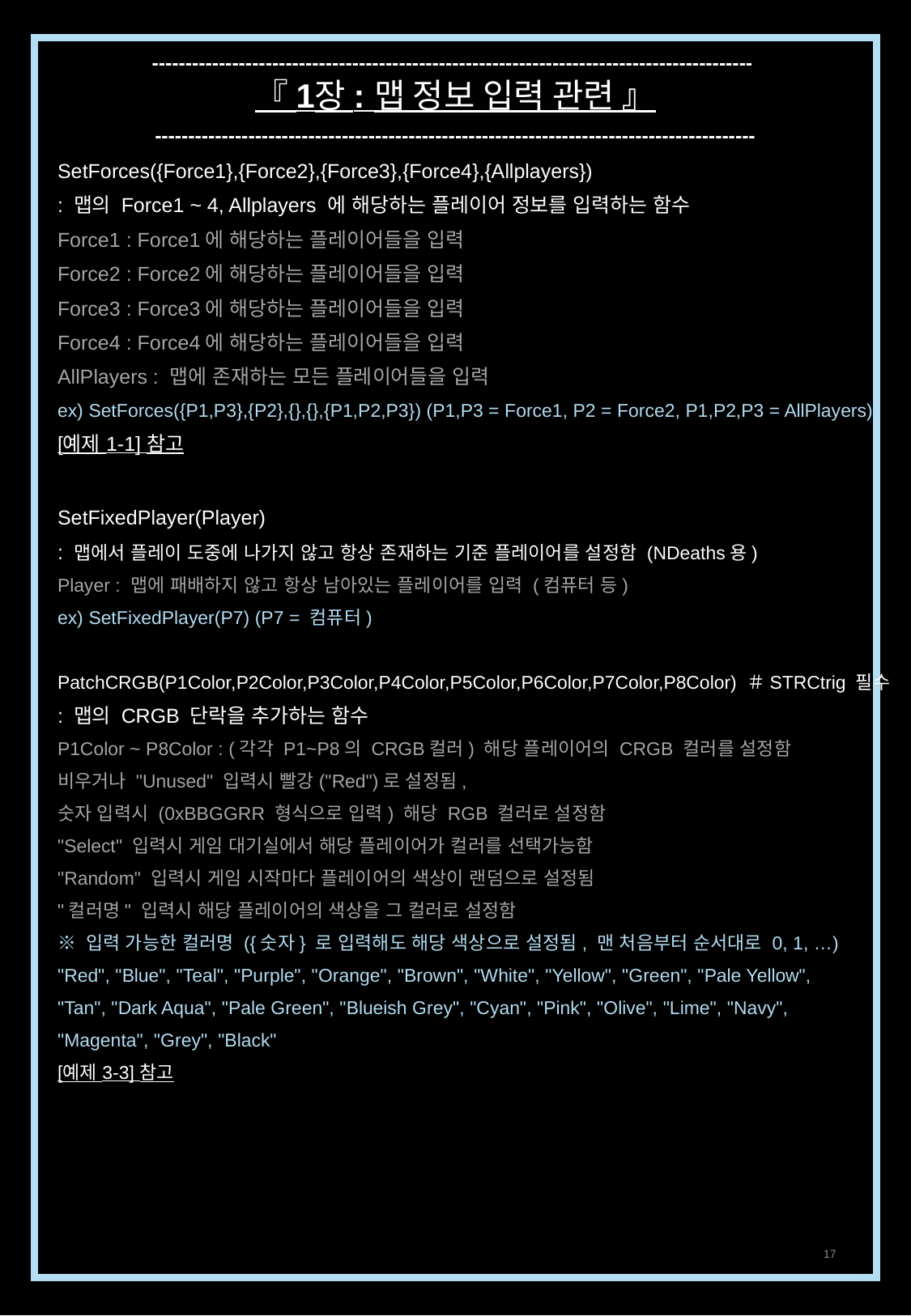

------------------------------------------------------------------------------------------
『 1장 : 맵 정보 입력 관련 』
------------------------------------------------------------------------------------------
SetForces({Force1},{Force2},{Force3},{Force4},{Allplayers})
: 맵의 Force1 ~ 4, Allplayers 에 해당하는 플레이어 정보를 입력하는 함수
Force1 : Force1에 해당하는 플레이어들을 입력
Force2 : Force2에 해당하는 플레이어들을 입력
Force3 : Force3에 해당하는 플레이어들을 입력
Force4 : Force4에 해당하는 플레이어들을 입력
AllPlayers : 맵에 존재하는 모든 플레이어들을 입력
ex) SetForces({P1,P3},{P2},{},{},{P1,P2,P3}) (P1,P3 = Force1, P2 = Force2, P1,P2,P3 = AllPlayers)
[예제 1-1] 참고

SetFixedPlayer(Player)
: 맵에서 플레이 도중에 나가지 않고 항상 존재하는 기준 플레이어를 설정함 (NDeaths용)
Player : 맵에 패배하지 않고 항상 남아있는 플레이어를 입력 (컴퓨터 등)
ex) SetFixedPlayer(P7) (P7 = 컴퓨터)

PatchCRGB(P1Color,P2Color,P3Color,P4Color,P5Color,P6Color,P7Color,P8Color) ＃STRCtrig 필수
: 맵의 CRGB 단락을 추가하는 함수
P1Color ~ P8Color : (각각 P1~P8의 CRGB컬러) 해당 플레이어의 CRGB 컬러를 설정함
비우거나 "Unused" 입력시 빨강("Red")로 설정됨,
숫자 입력시 (0xBBGGRR 형식으로 입력) 해당 RGB 컬러로 설정함
"Select" 입력시 게임 대기실에서 해당 플레이어가 컬러를 선택가능함
"Random" 입력시 게임 시작마다 플레이어의 색상이 랜덤으로 설정됨
"컬러명" 입력시 해당 플레이어의 색상을 그 컬러로 설정함
※ 입력 가능한 컬러명 ({숫자} 로 입력해도 해당 색상으로 설정됨, 맨 처음부터 순서대로 0, 1, …)
"Red", "Blue", "Teal", "Purple", "Orange", "Brown", "White", "Yellow", "Green", "Pale Yellow",
"Tan", "Dark Aqua", "Pale Green", "Blueish Grey", "Cyan", "Pink", "Olive", "Lime", "Navy",
"Magenta", "Grey", "Black"
[예제 3-3] 참고
17